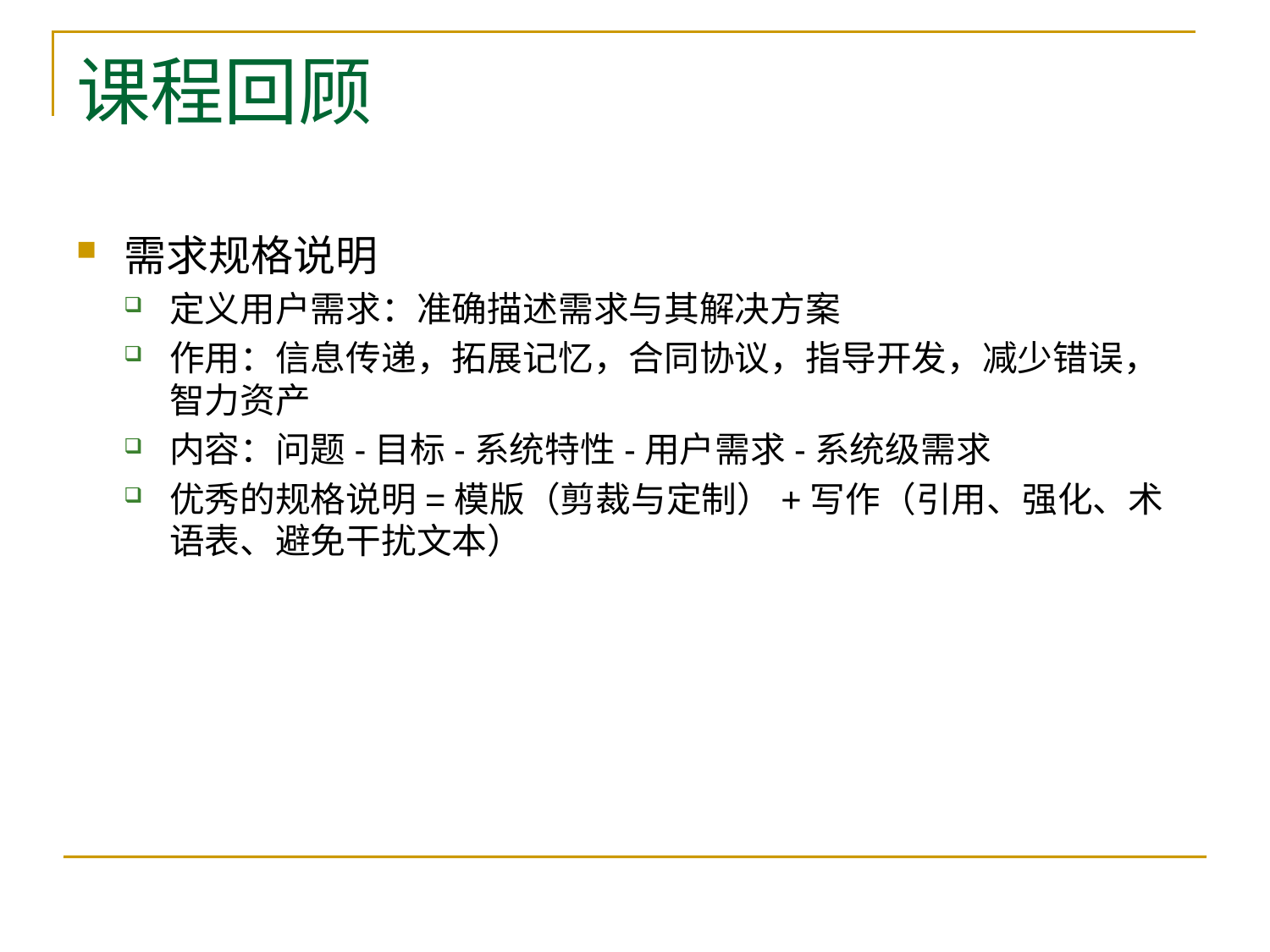

# 课程回顾
需求规格说明
定义用户需求：准确描述需求与其解决方案
作用：信息传递，拓展记忆，合同协议，指导开发，减少错误，智力资产
内容：问题-目标-系统特性-用户需求-系统级需求
优秀的规格说明=模版（剪裁与定制）+写作（引用、强化、术语表、避免干扰文本）